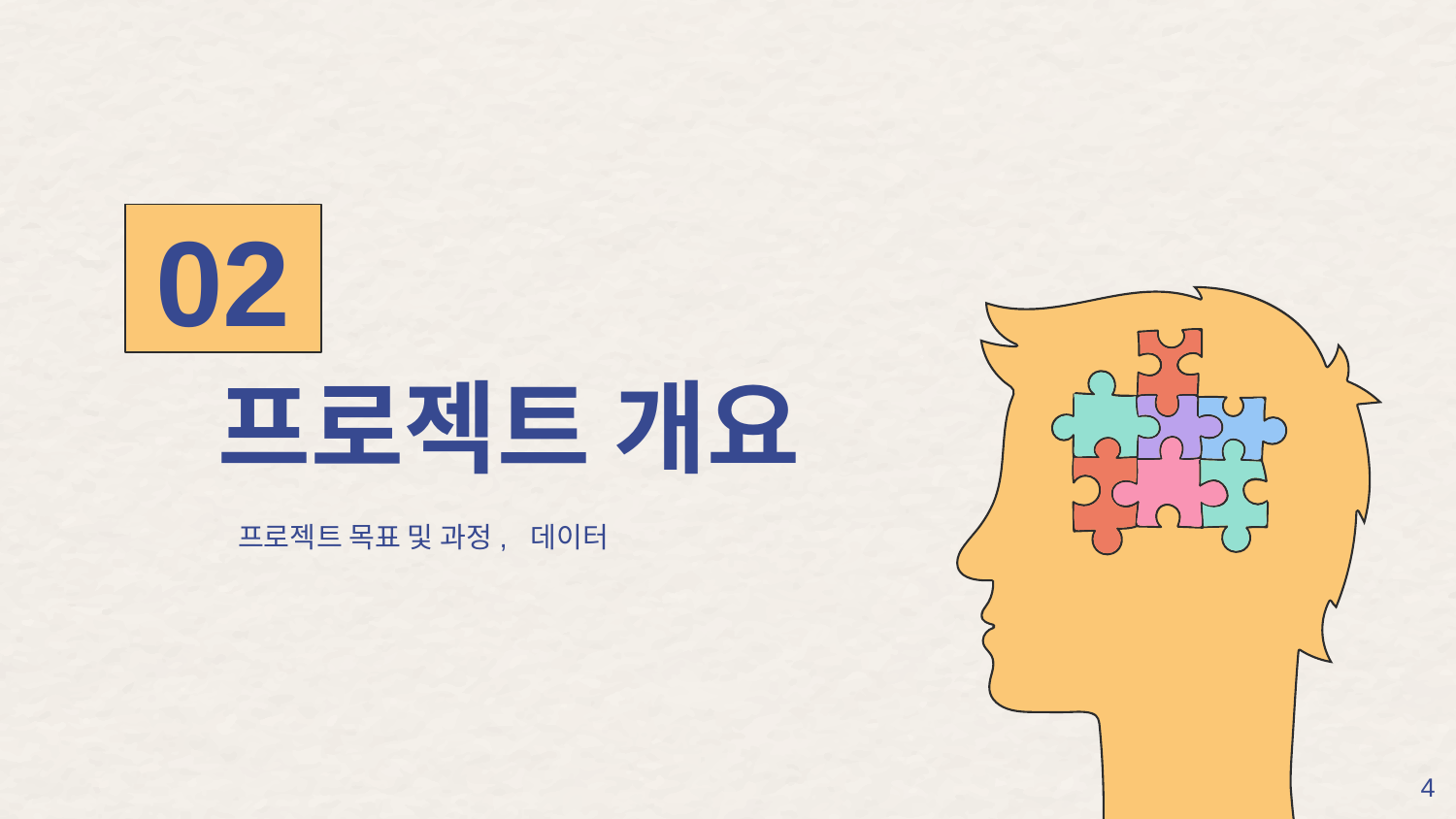

02

# 프로젝트 개요
프로젝트 목표 및 과정,  데이터

4